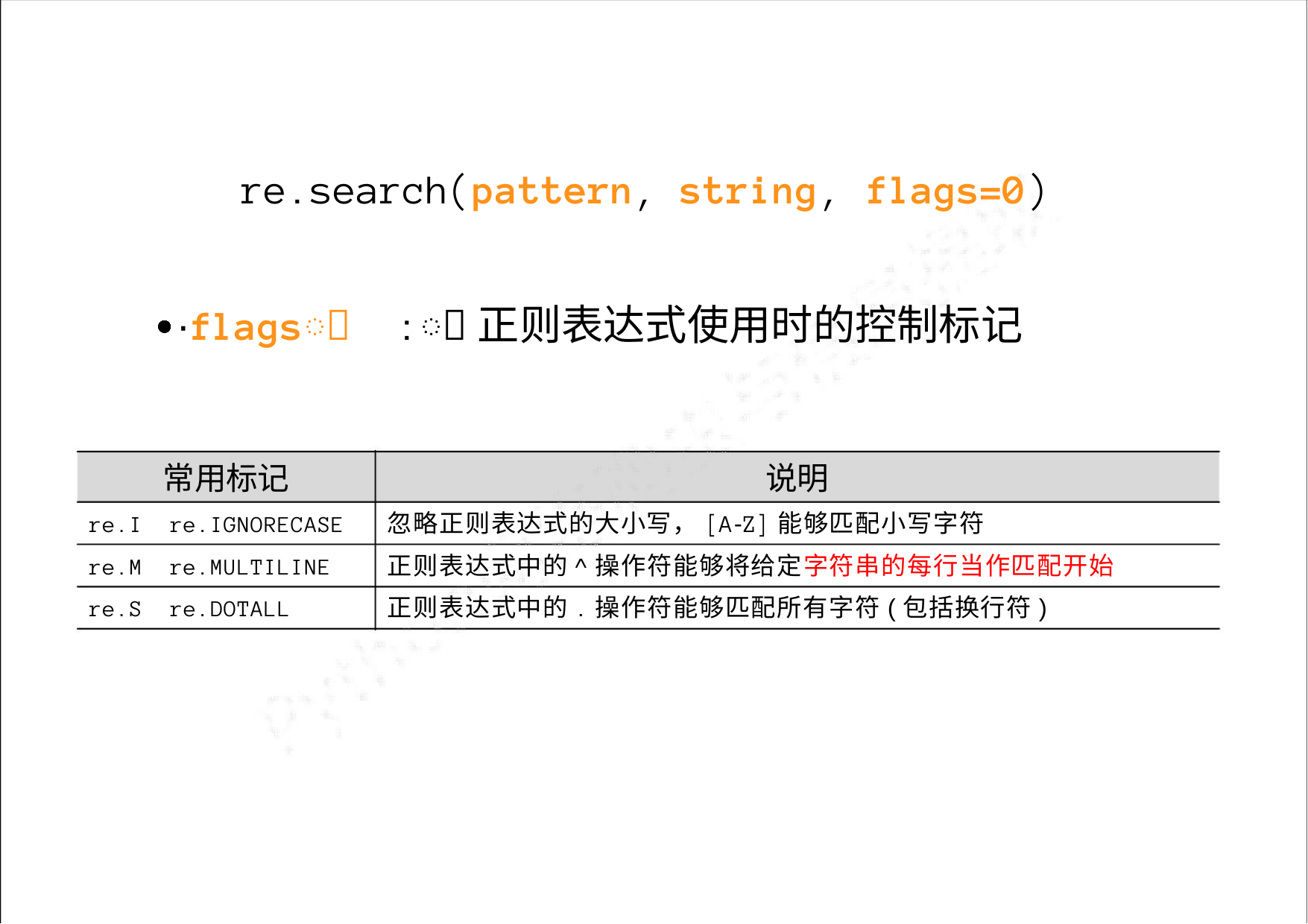

re.search(pattern, string, flags=0)
∙ꢀflagsꢀ :ꢀ正则表达式使用时的控制标记
常用标记
说明
忽略正则表达式的大小写，[A‐Z]能够匹配小写字符
re.I re.IGNORECASE
re.M re.MULTILINE
re.S re.DOTALL
正则表达式中的^操作符能够将给定字符串的每行当作匹配开始
正则表达式中的.操作符能够匹配所有字符(包括换行符)